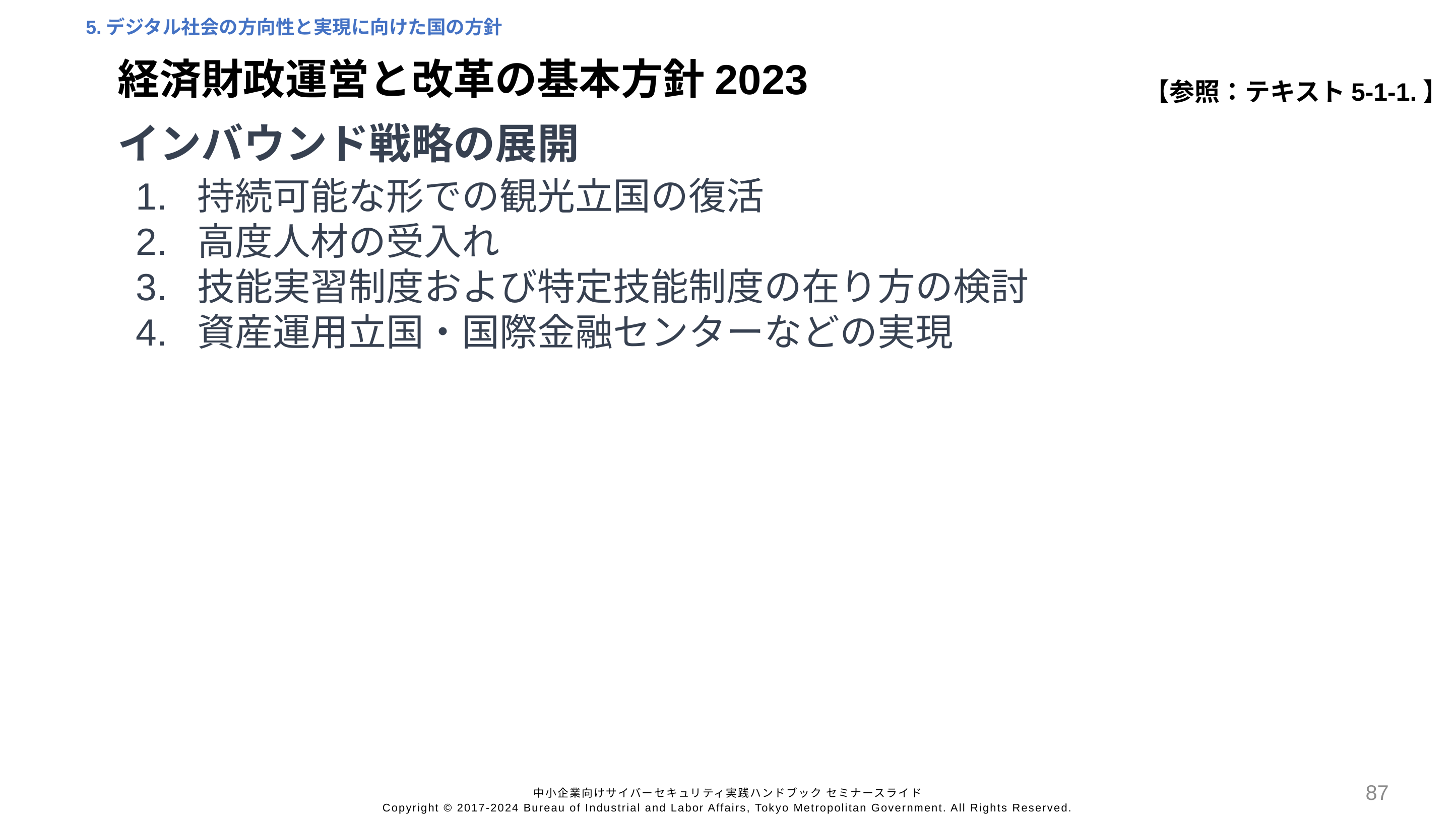

5.デジタル社会の方向性と実現に向けた国の方針
経済財政運営と改革の基本方針2023
【参照：テキスト5-1-1.】
インバウンド戦略の展開
持続可能な形での観光立国の復活
高度人材の受入れ
技能実習制度および特定技能制度の在り方の検討
資産運用立国・国際金融センターなどの実現

87